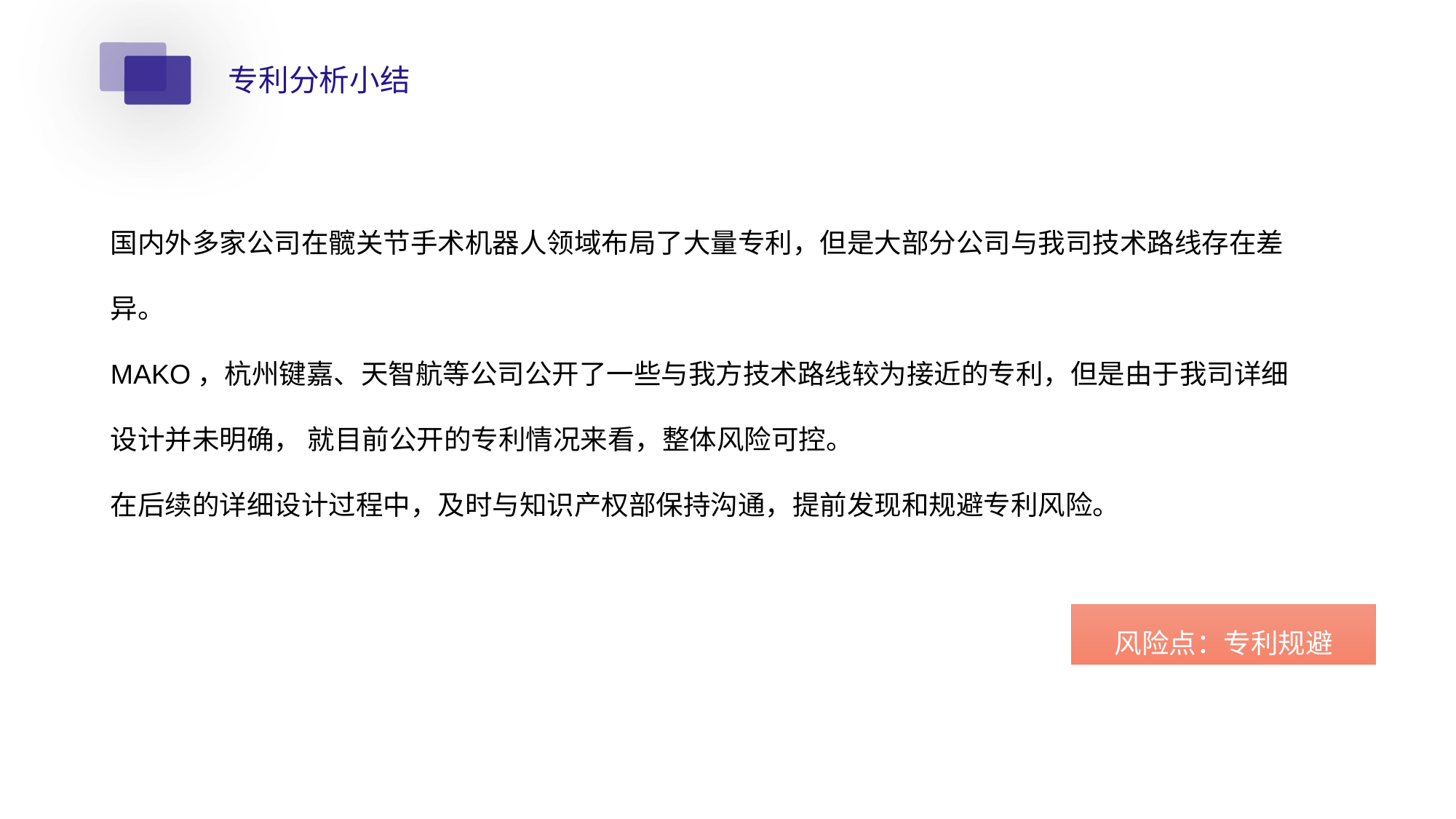

专利分析小结
国内外多家公司在髋关节手术机器人领域布局了大量专利，但是大部分公司与我司技术路线存在差异。
MAKO，杭州键嘉、天智航等公司公开了一些与我方技术路线较为接近的专利，但是由于我司详细设计并未明确， 就目前公开的专利情况来看，整体风险可控。
在后续的详细设计过程中，及时与知识产权部保持沟通，提前发现和规避专利风险。
风险点：专利规避